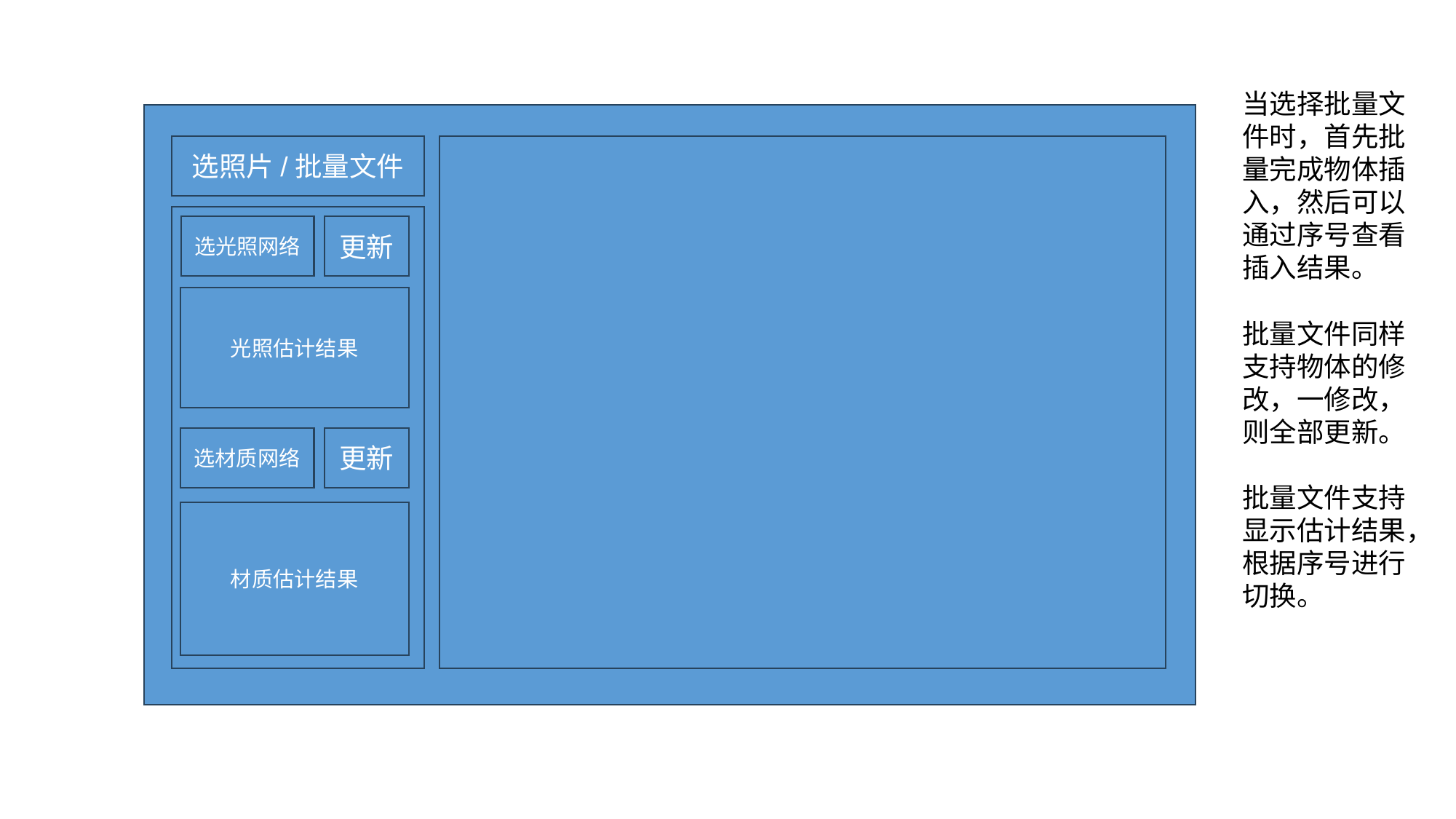

当选择批量文件时，首先批量完成物体插入，然后可以通过序号查看插入结果。

选照片/批量文件

更新
选光照网络
光照估计结果
批量文件同样支持物体的修改，一修改，则全部更新。

批量文件支持显示估计结果，根据序号进行切换。
更新
选材质网络
材质估计结果